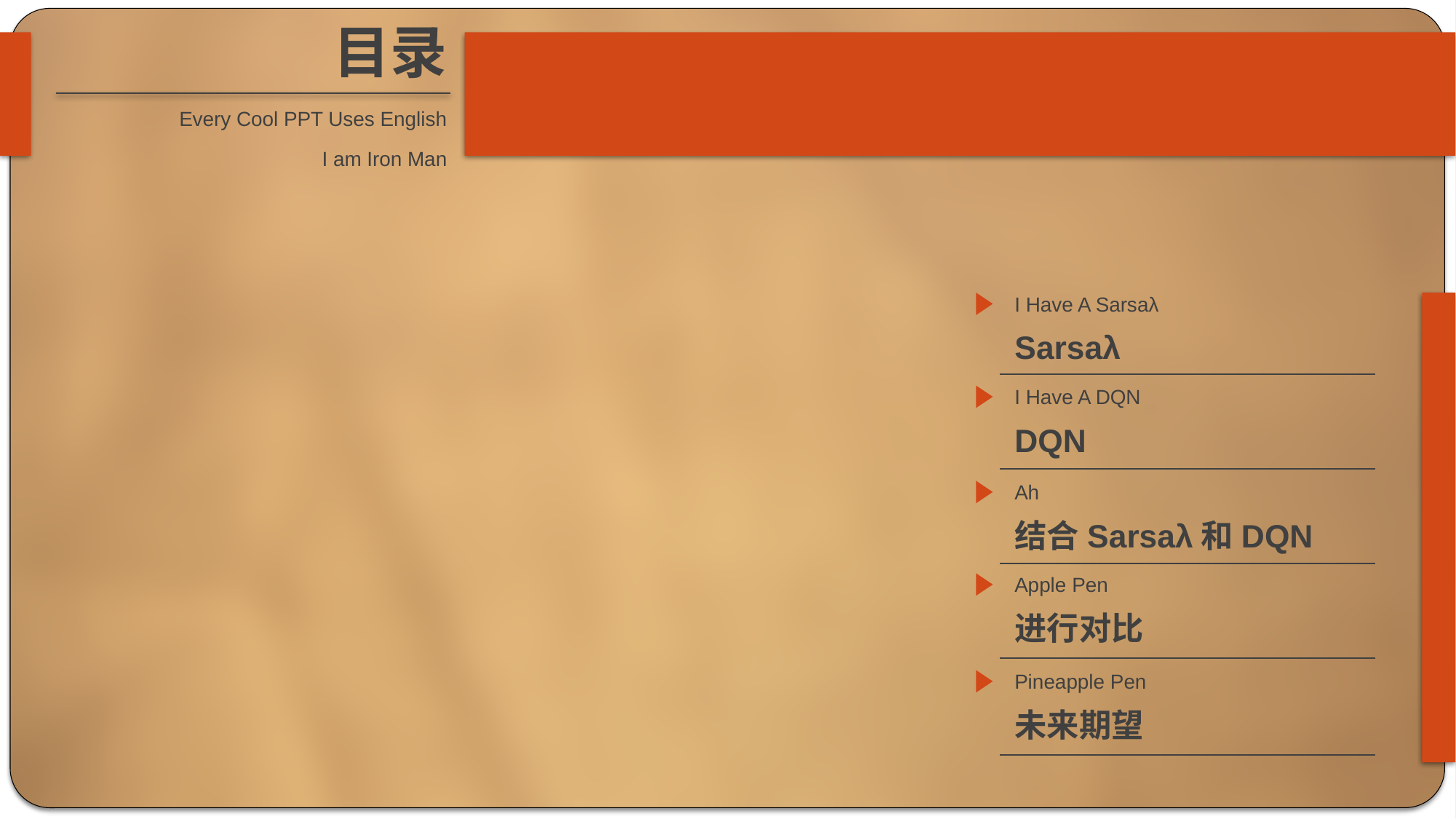

目录
Every Cool PPT Uses English
I am Iron Man
I Have A Sarsaλ
Sarsaλ
I Have A DQN

DQN
Ah
结合Sarsaλ和DQN
Apple Pen
进行对比
Pineapple Pen
未来期望